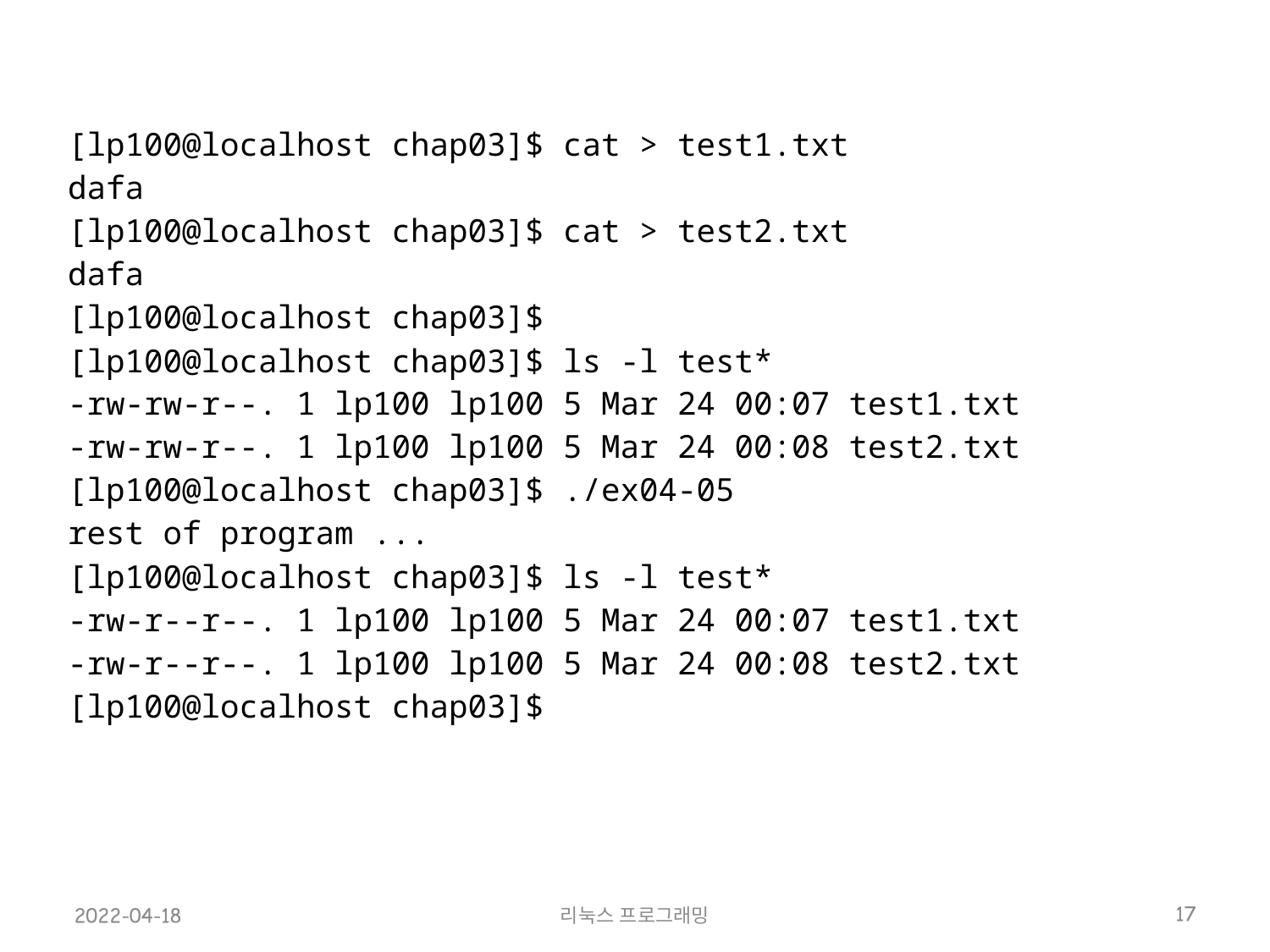

| [lp100@localhost chap03]$ cat > test1.txt dafa [lp100@localhost chap03]$ cat > test2.txt dafa [lp100@localhost chap03]$ [lp100@localhost chap03]$ ls -l test\* -rw-rw-r--. 1 lp100 lp100 5 Mar 24 00:07 test1.txt -rw-rw-r--. 1 lp100 lp100 5 Mar 24 00:08 test2.txt [lp100@localhost chap03]$ ./ex04-05 rest of program ... [lp100@localhost chap03]$ ls -l test\* -rw-r--r--. 1 lp100 lp100 5 Mar 24 00:07 test1.txt -rw-r--r--. 1 lp100 lp100 5 Mar 24 00:08 test2.txt [lp100@localhost chap03]$ |
| --- |
2022-04-18
리눅스 프로그래밍
17